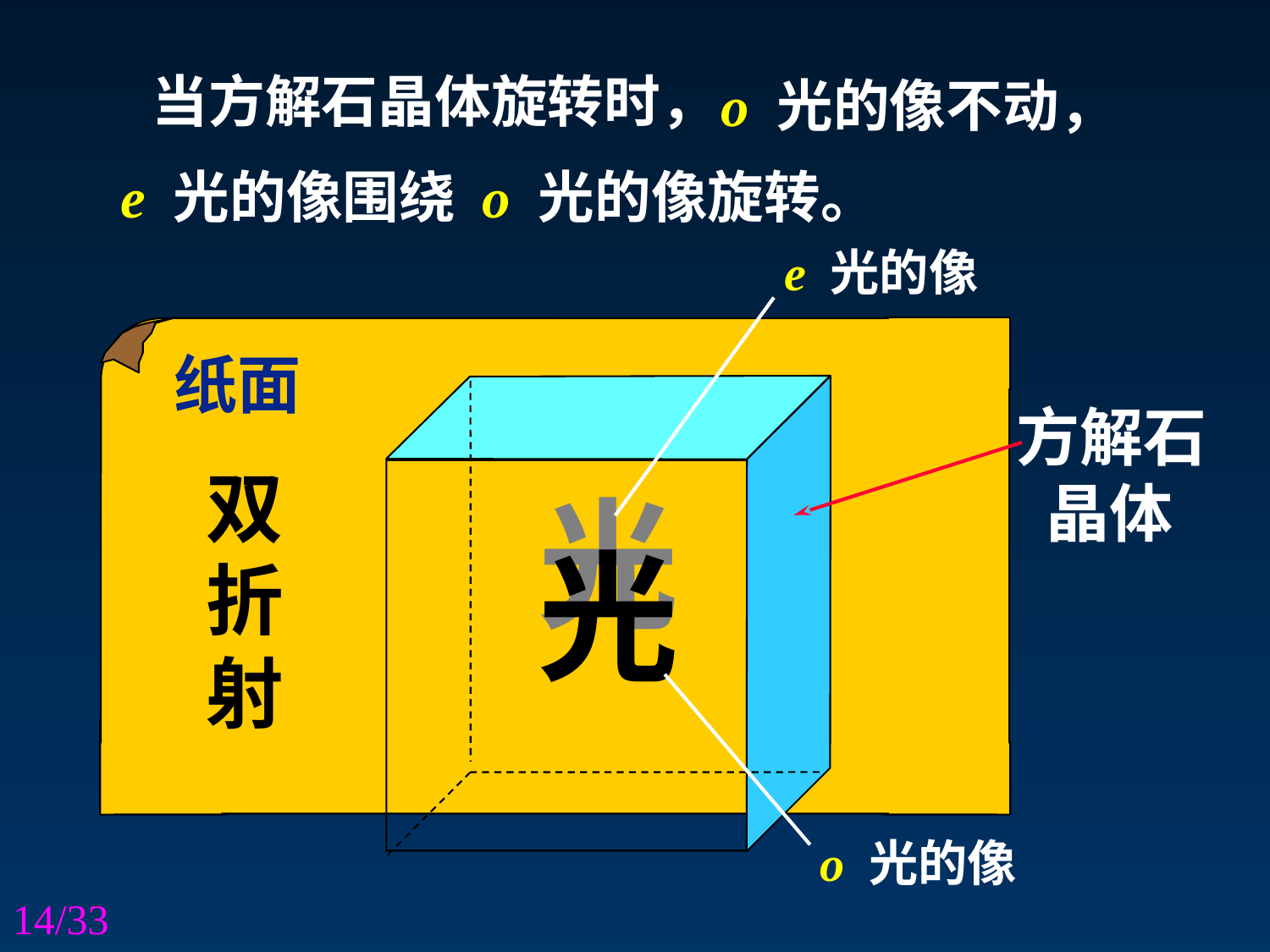

当方解石晶体旋转时，
o 光的像不动，
e 光的像围绕 o 光的像旋转。
e 光的像

纸面

方解石
 晶体

双
折
射
光
光

 o 光的像
14/33